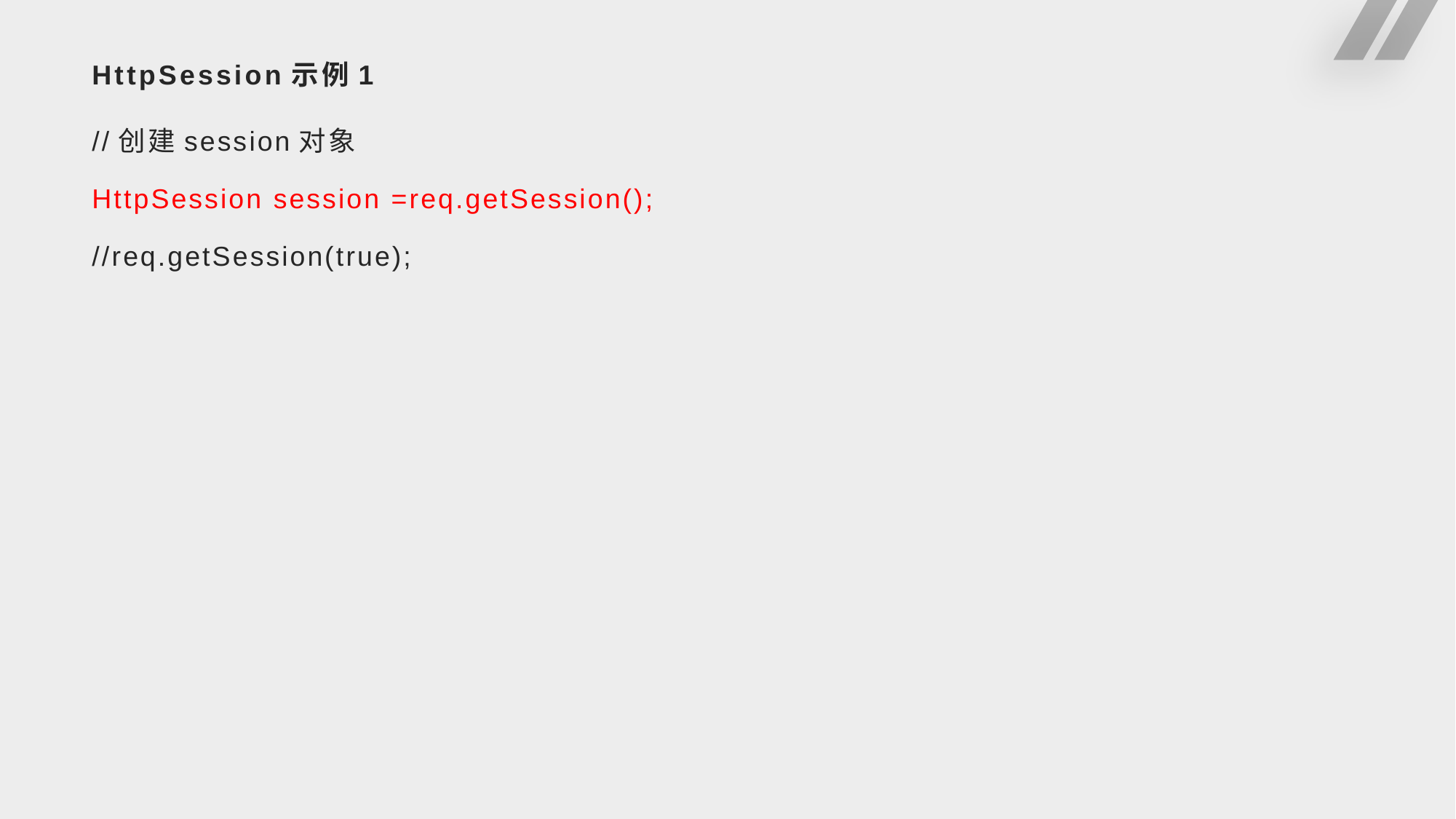

# HttpSession示例1
//创建session对象
HttpSession session =req.getSession();
//req.getSession(true);